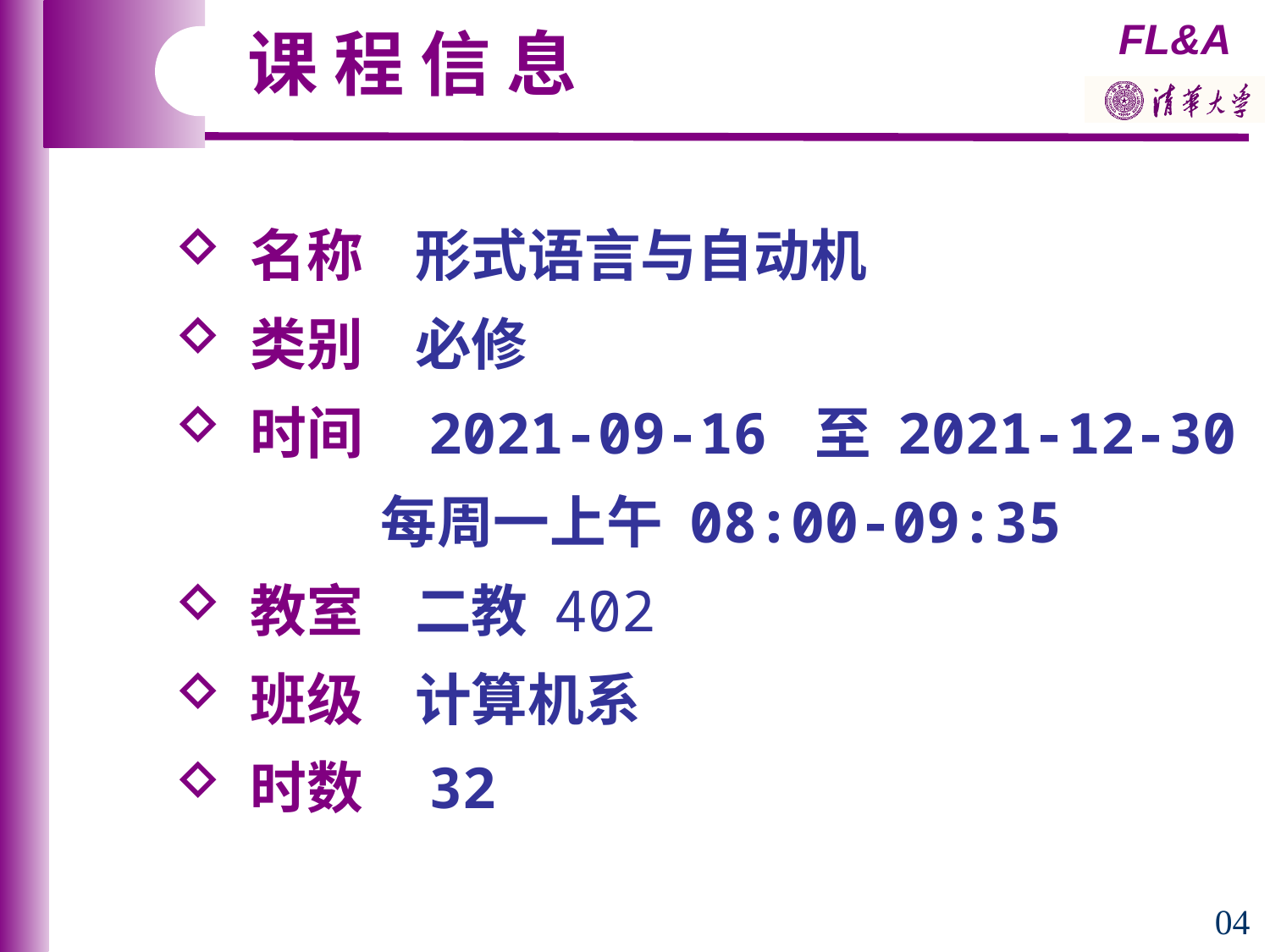

课 程 信 息
 名称    形式语言与自动机

 类别    必修

 时间    2021-09-16 至 2021-12-30

               每周一上午 08:00-09:35

 教室    二教 402

 班级    计算机系

 时数    32
04